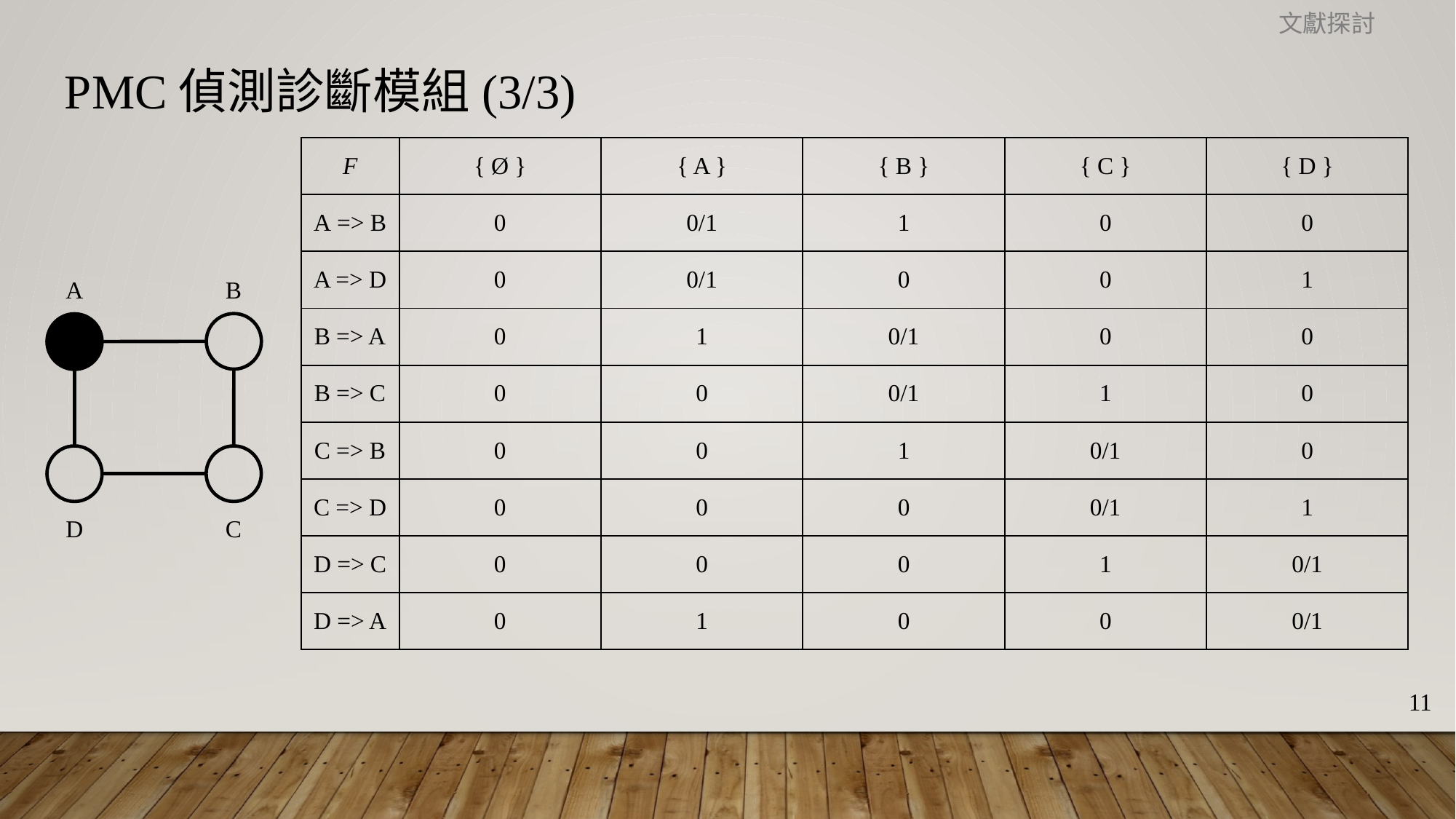

文獻探討
PMC偵測診斷模組(3/3)
| F | { Ø } | { A } | { B } | { C } | { D } |
| --- | --- | --- | --- | --- | --- |
| A => B | 0 | 0/1 | 1 | 0 | 0 |
| A => D | 0 | 0/1 | 0 | 0 | 1 |
| B => A | 0 | 1 | 0/1 | 0 | 0 |
| B => C | 0 | 0 | 0/1 | 1 | 0 |
| C => B | 0 | 0 | 1 | 0/1 | 0 |
| C => D | 0 | 0 | 0 | 0/1 | 1 |
| D => C | 0 | 0 | 0 | 1 | 0/1 |
| D => A | 0 | 1 | 0 | 0 | 0/1 |
A
B

D
C
11